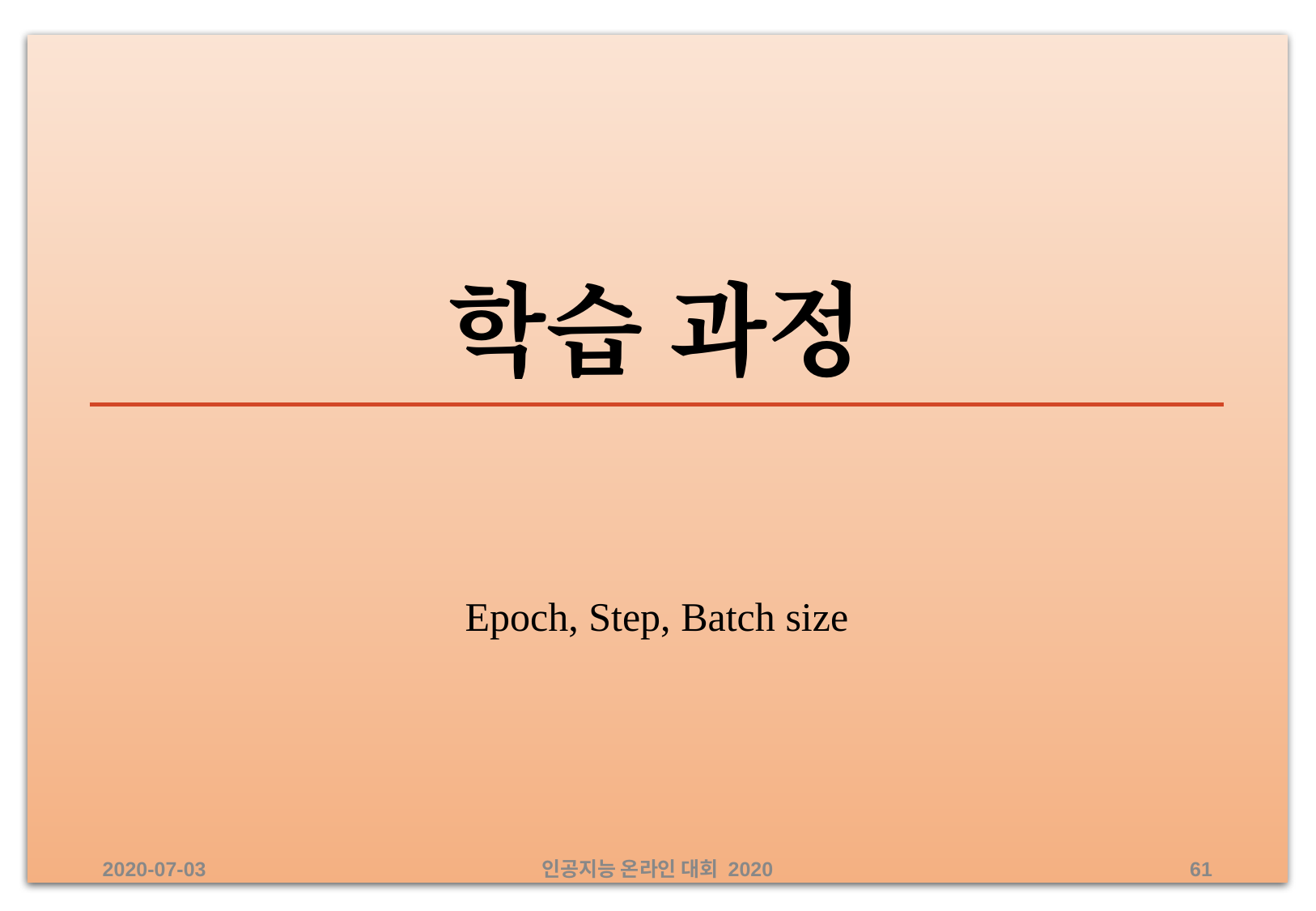

# 학습 과정
Epoch, Step, Batch size
2020-07-03
인공지능 온라인 대회 2020
61